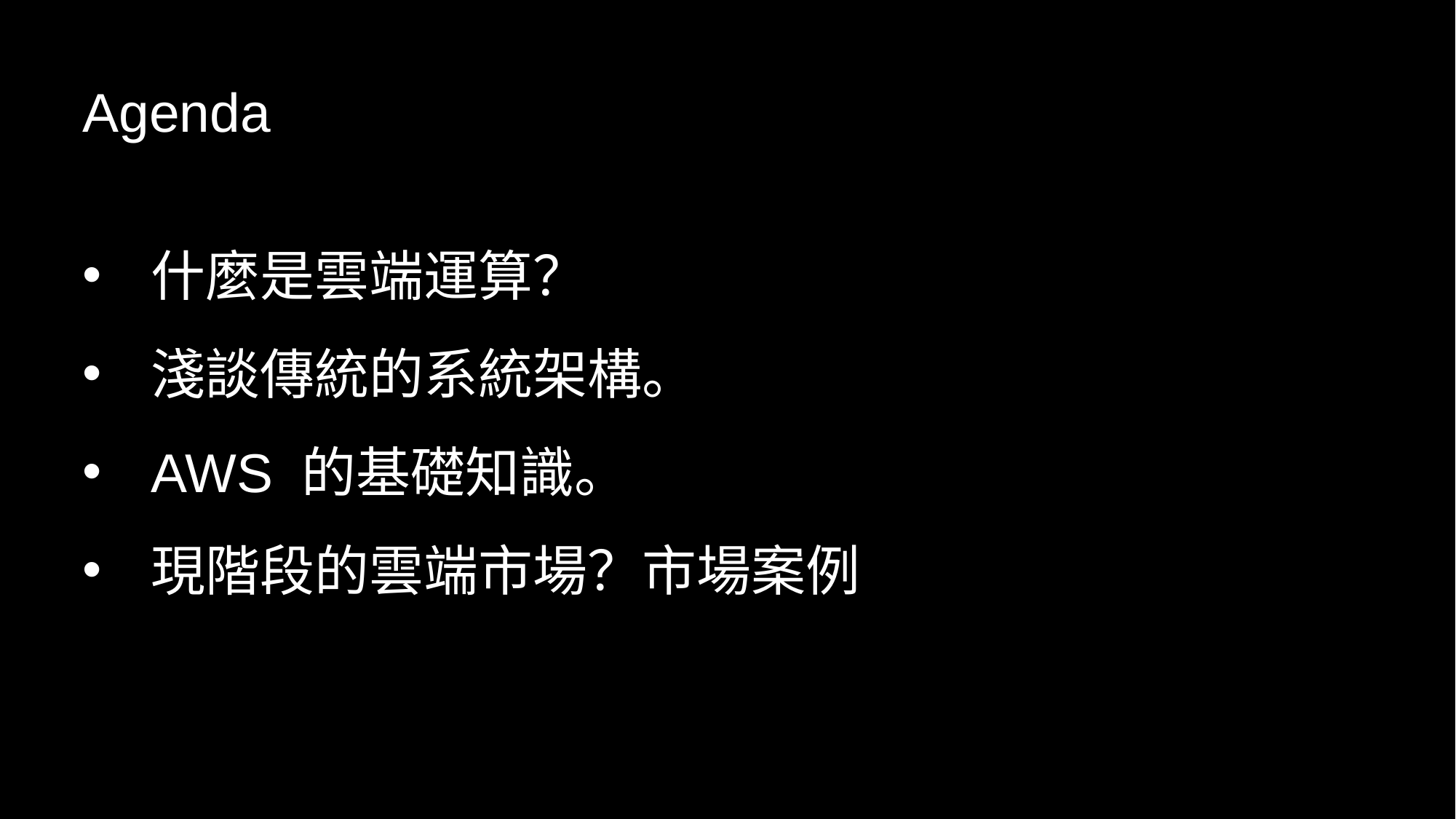

Agenda

什麼是雲端運算？
淺談傳統的系統架構。
AWS 的基礎知識。
現階段的雲端市場？市場案例